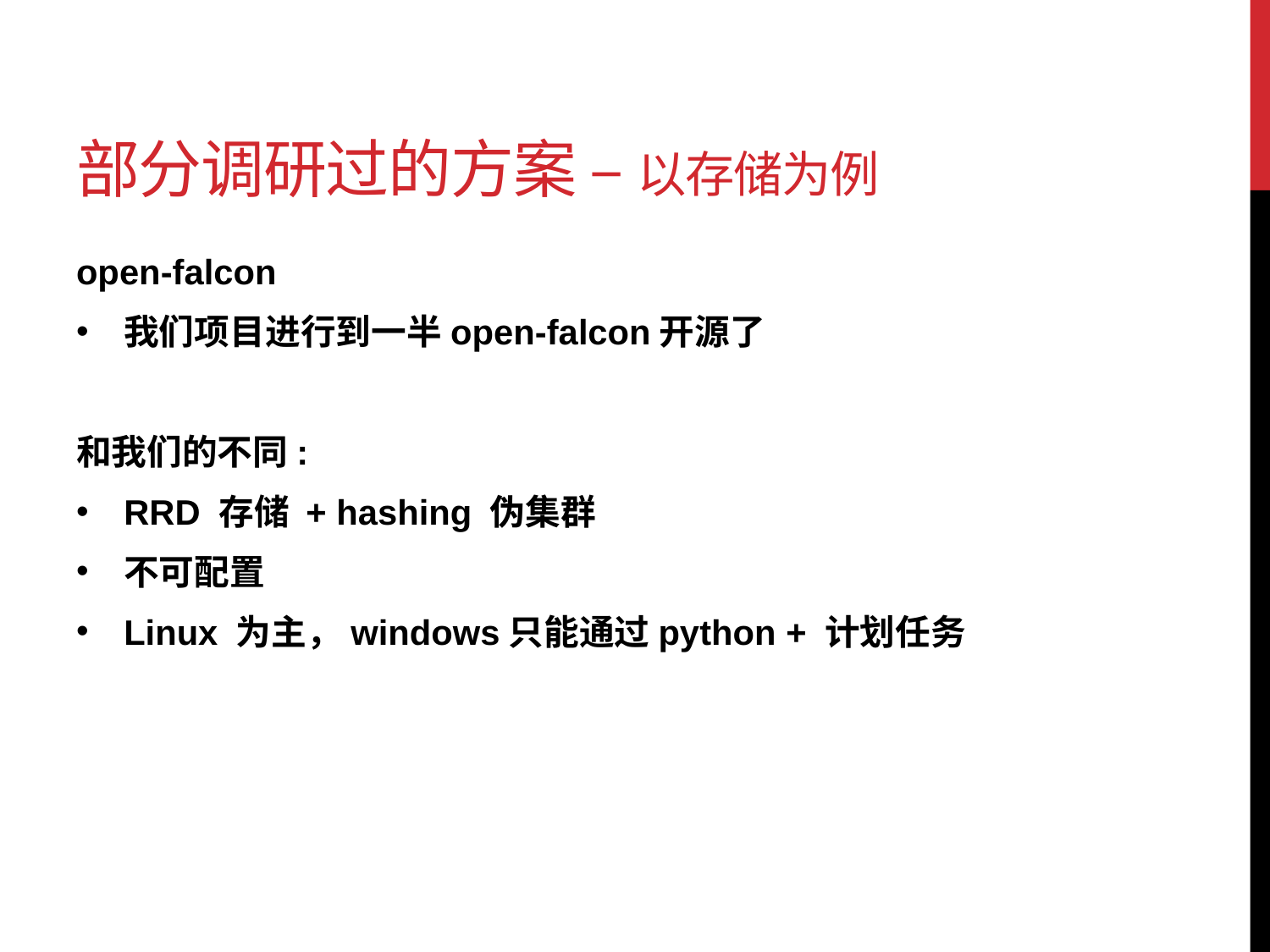

# 部分调研过的方案 – 以存储为例
open-falcon
我们项目进行到一半open-falcon开源了

和我们的不同:
RRD 存储 + hashing 伪集群
不可配置
Linux 为主，windows只能通过python + 计划任务